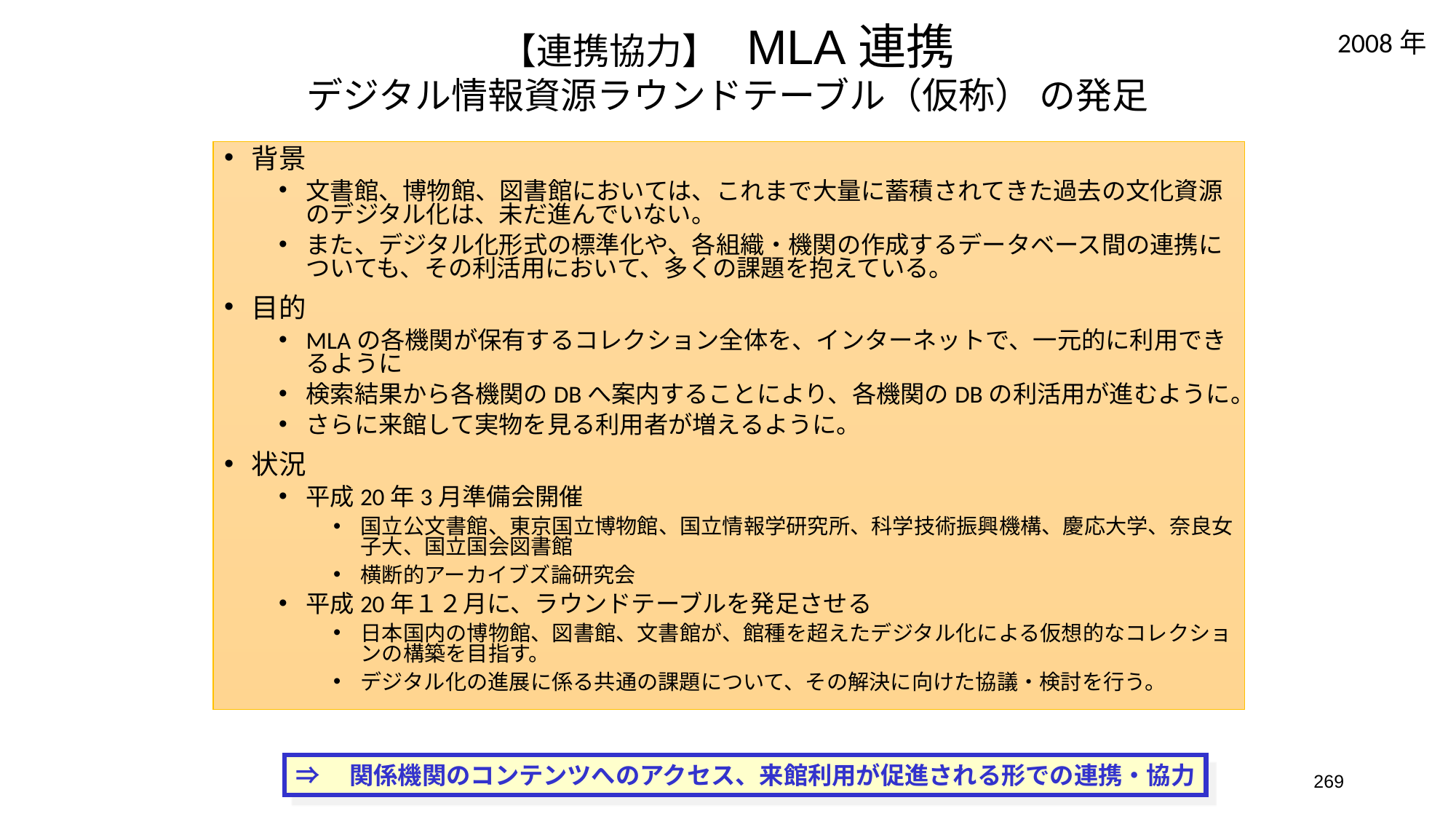

# 【連携協力】 MLA連携 デジタル情報資源ラウンドテーブル（仮称） の発足
2008年
背景
文書館、博物館、図書館においては、これまで大量に蓄積されてきた過去の文化資源のデジタル化は、未だ進んでいない。
また、デジタル化形式の標準化や、各組織・機関の作成するデータベース間の連携についても、その利活用において、多くの課題を抱えている。
目的
MLAの各機関が保有するコレクション全体を、インターネットで、一元的に利用できるように
検索結果から各機関のDBへ案内することにより、各機関のDBの利活用が進むように。
さらに来館して実物を見る利用者が増えるように。
状況
平成20年3月準備会開催
国立公文書館、東京国立博物館、国立情報学研究所、科学技術振興機構、慶応大学、奈良女子大、国立国会図書館
横断的アーカイブズ論研究会
平成20年１２月に、ラウンドテーブルを発足させる
日本国内の博物館、図書館、文書館が、館種を超えたデジタル化による仮想的なコレクションの構築を目指す。
デジタル化の進展に係る共通の課題について、その解決に向けた協議・検討を行う。

⇒　関係機関のコンテンツへのアクセス、来館利用が促進される形での連携・協力
269